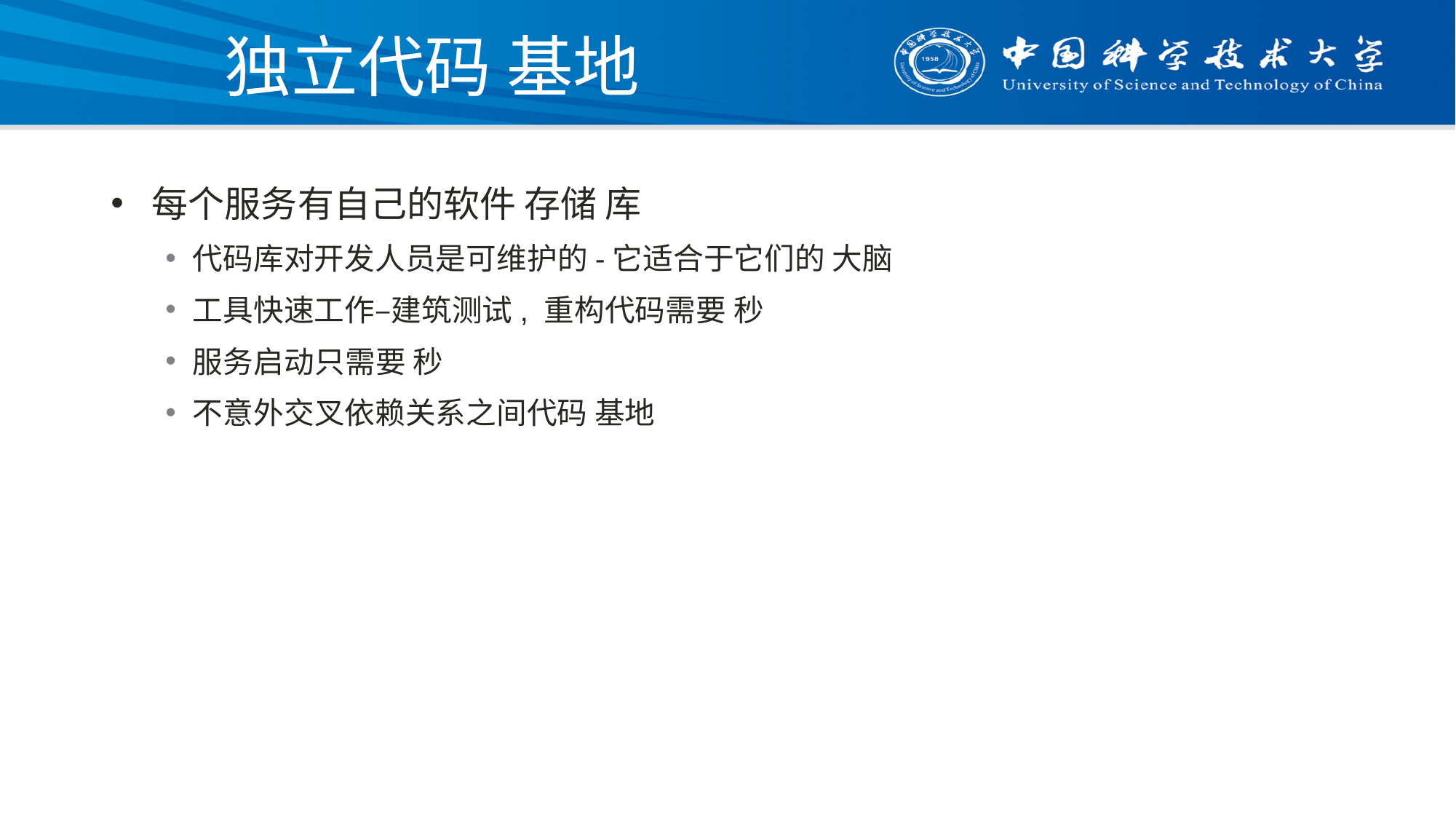

# 独立代码 基地
每个服务有自己的软件 存储 库
代码库对开发人员是可维护的-它适合于它们的 大脑
工具快速工作–建筑测试, 重构代码需要 秒
服务启动只需要 秒
不意外交叉依赖关系之间代码 基地